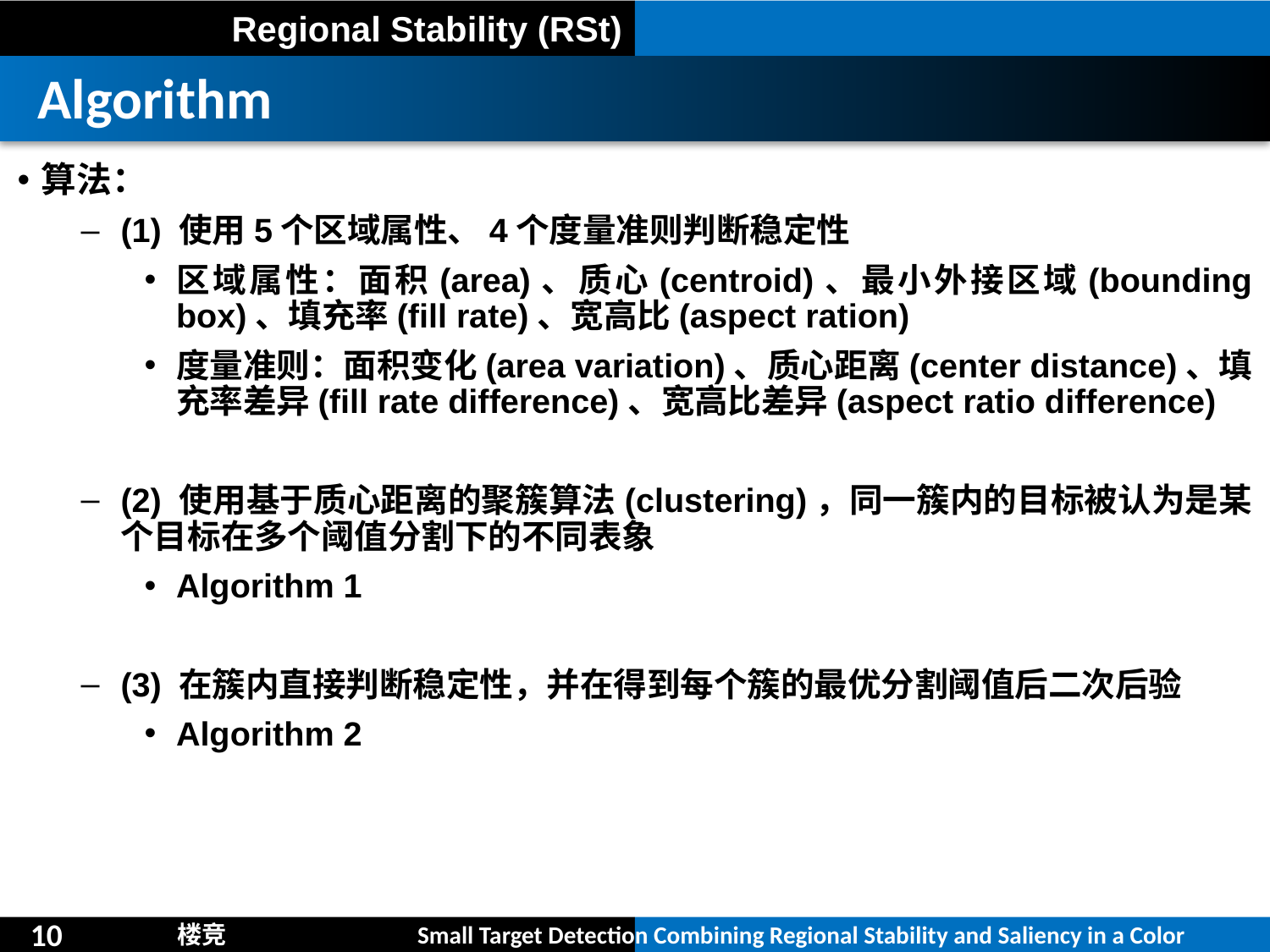

Regional Stability (RSt)
Algorithm
算法：
(1) 使用5个区域属性、4个度量准则判断稳定性
区域属性：面积(area)、质心(centroid)、最小外接区域(bounding box)、填充率(fill rate)、宽高比(aspect ration)
度量准则：面积变化(area variation)、质心距离(center distance)、填充率差异(fill rate difference)、宽高比差异(aspect ratio difference)

(2) 使用基于质心距离的聚簇算法(clustering)，同一簇内的目标被认为是某个目标在多个阈值分割下的不同表象
Algorithm 1

(3) 在簇内直接判断稳定性，并在得到每个簇的最优分割阈值后二次后验
Algorithm 2